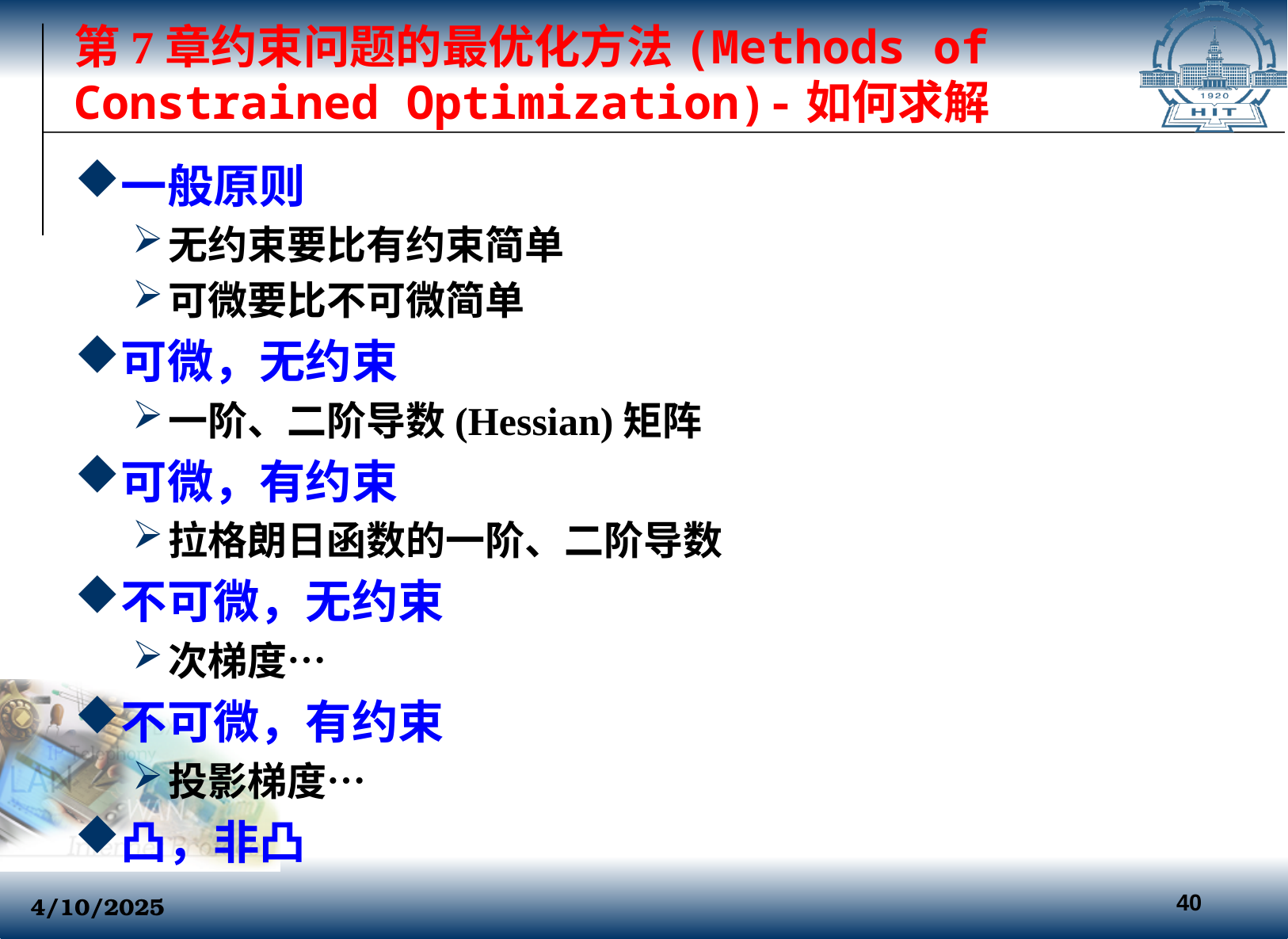

# 第7章约束问题的最优化方法(Methods of Constrained Optimization)-如何求解
一般原则
无约束要比有约束简单
可微要比不可微简单
可微，无约束
一阶、二阶导数(Hessian)矩阵
可微，有约束
拉格朗日函数的一阶、二阶导数
不可微，无约束
次梯度…
不可微，有约束
投影梯度…
凸，非凸